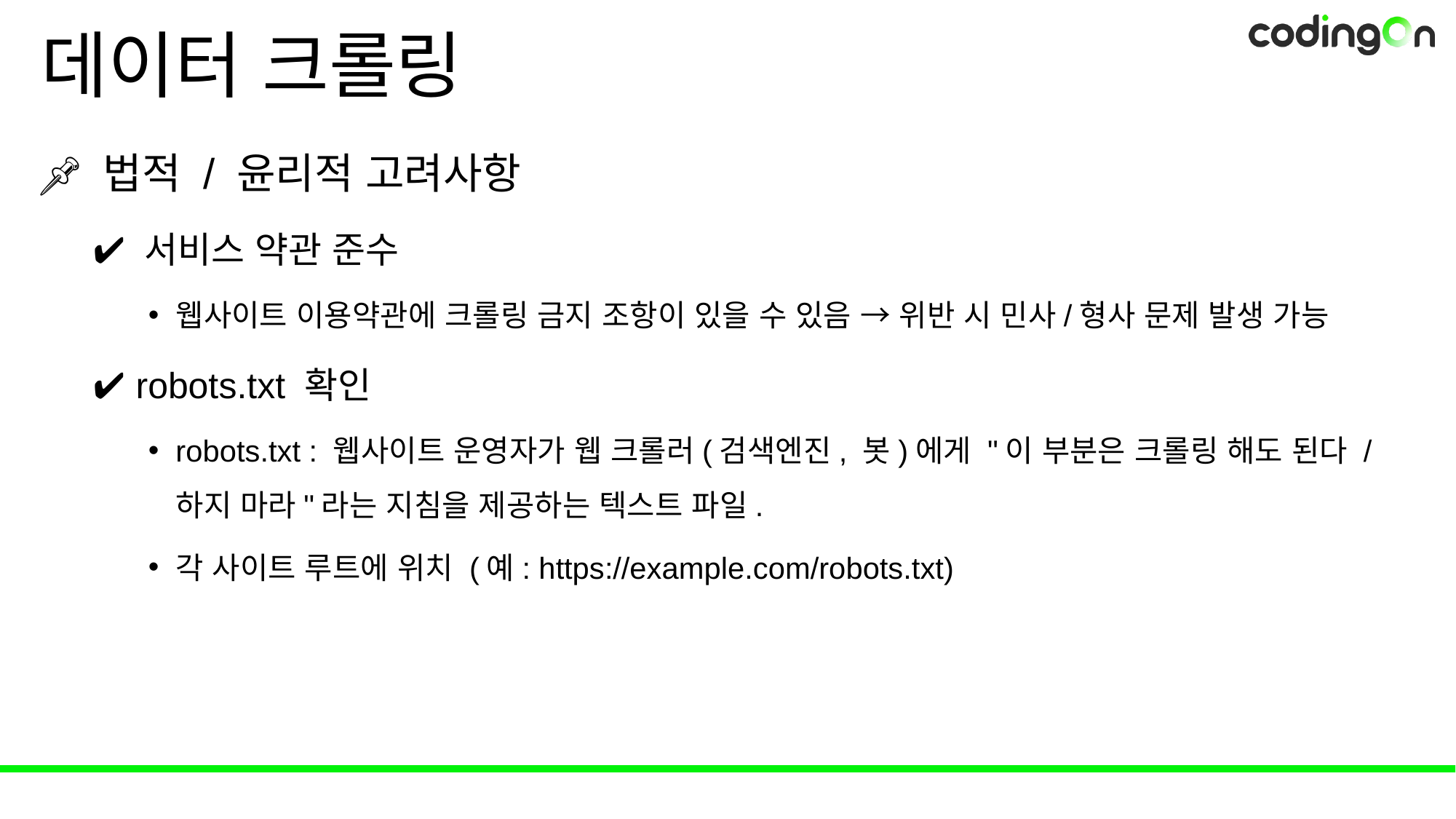

# 데이터 크롤링
📌 법적 / 윤리적 고려사항
✔️ 서비스 약관 준수
웹사이트 이용약관에 크롤링 금지 조항이 있을 수 있음 → 위반 시 민사/형사 문제 발생 가능
✔️ robots.txt 확인
robots.txt : 웹사이트 운영자가 웹 크롤러(검색엔진, 봇)에게 "이 부분은 크롤링 해도 된다 / 하지 마라"라는 지침을 제공하는 텍스트 파일.
각 사이트 루트에 위치 (예: https://example.com/robots.txt)